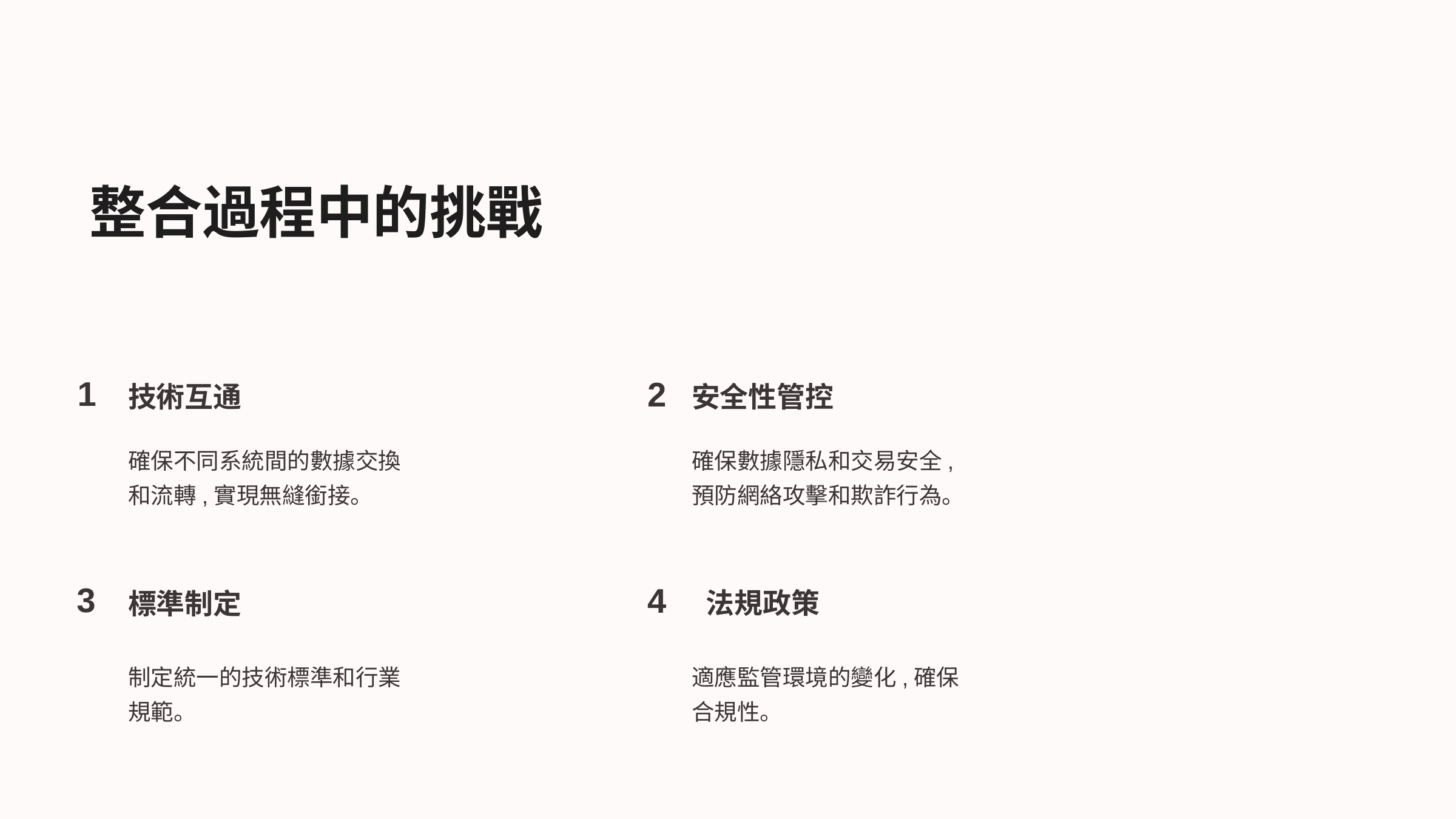

整合過程中的挑戰
技術互通
安全性管控
1
2
確保不同系統間的數據交換和流轉,實現無縫銜接。
確保數據隱私和交易安全,預防網絡攻擊和欺詐行為。
法規政策
標準制定
3
4
制定統一的技術標準和行業規範。
適應監管環境的變化,確保合規性。